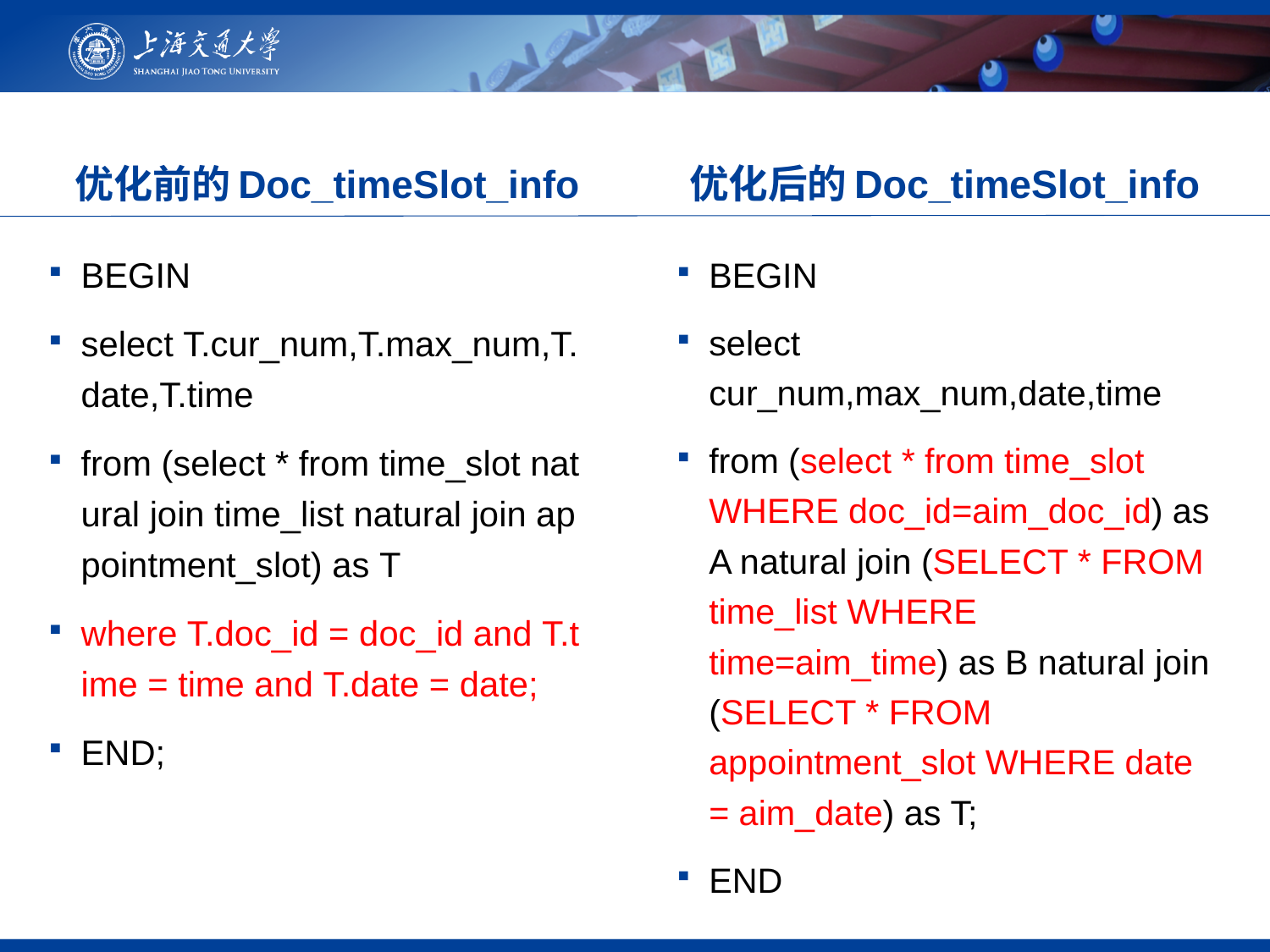

31
优化后的Doc_timeSlot_info
# 优化前的Doc_timeSlot_info
BEGIN
select T.cur_num,T.max_num,T.date,T.time
from (select * from time_slot natural join time_list natural join appointment_slot) as T
where T.doc_id = doc_id and T.time = time and T.date = date;
END;
BEGIN
select cur_num,max_num,date,time
from (select * from time_slot WHERE doc_id=aim_doc_id) as A natural join (SELECT * FROM time_list WHERE time=aim_time) as B natural join (SELECT * FROM appointment_slot WHERE date = aim_date) as T;
END